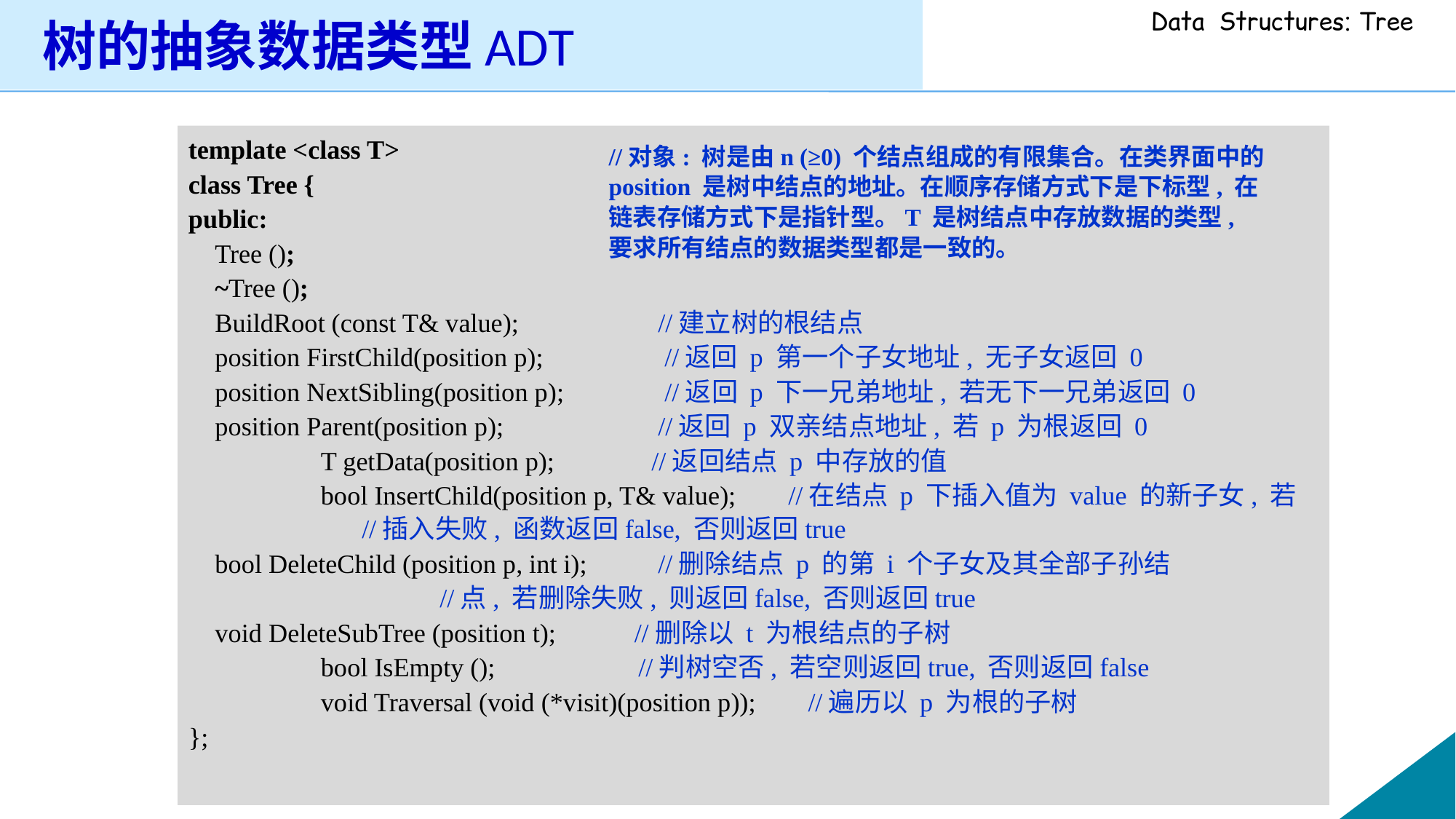

# 树的抽象数据类型ADT
template <class T>
class Tree {
public:
    	Tree ();
    	~Tree ();
		BuildRoot (const T& value);          	   //建立树的根结点
		position FirstChild(position p);	    //返回 p 第一个子女地址, 无子女返回 0
		position NextSibling(position p);	    //返回 p 下一兄弟地址, 若无下一兄弟返回 0
		position Parent(position p); 	    	   //返回 p 双亲结点地址, 若 p 为根返回 0
     	T getData(position p);        		  //返回结点 p 中存放的值
     	bool InsertChild(position p, T& value);        //在结点 p 下插入值为 value 的新子女, 若        					      //插入失败, 函数返回false, 否则返回true
		bool DeleteChild (position p, int i);	   //删除结点 p 的第 i 个子女及其全部子孙结
       				 	  //点, 若删除失败, 则返回false, 否则返回true
		void DeleteSubTree (position t);            //删除以 t 为根结点的子树
     	bool IsEmpty ();       		//判树空否, 若空则返回true, 否则返回false
     	void Traversal (void (*visit)(position p));        //遍历以 p 为根的子树
};
//对象: 树是由n (≥0) 个结点组成的有限集合。在类界面中的 position 是树中结点的地址。在顺序存储方式下是下标型, 在链表存储方式下是指针型。T 是树结点中存放数据的类型, 要求所有结点的数据类型都是一致的。